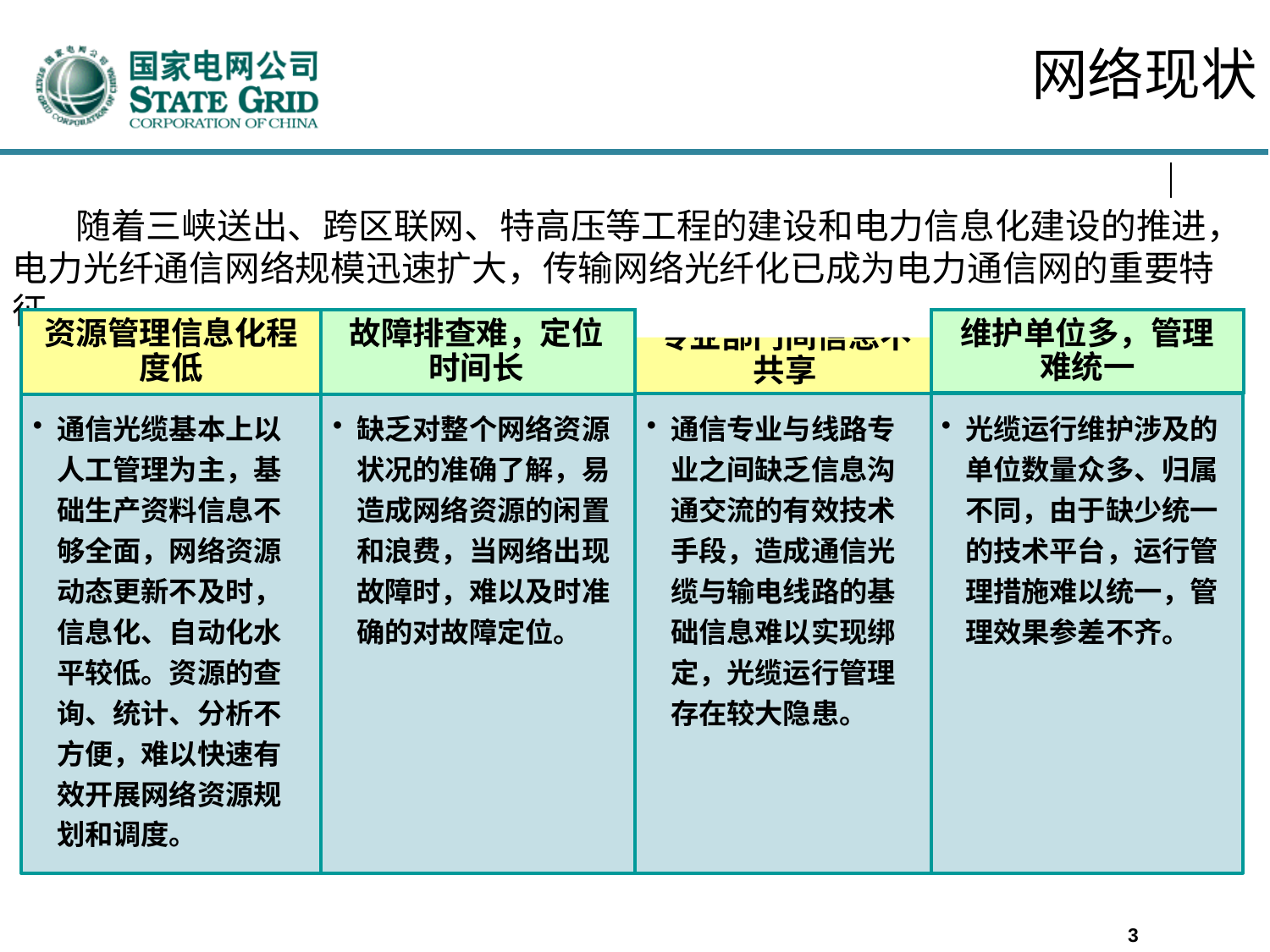

网络现状
       随着三峡送出、跨区联网、特高压等工程的建设和电力信息化建设的推进，电力光纤通信网络规模迅速扩大，传输网络光纤化已成为电力通信网的重要特征。
资源管理信息化程度低
故障排查难，定位时间长
专业部门间信息不共享
维护单位多，管理难统一
通信光缆基本上以人工管理为主，基础生产资料信息不够全面，网络资源动态更新不及时，信息化、自动化水平较低。资源的查询、统计、分析不方便，难以快速有效开展网络资源规划和调度。
缺乏对整个网络资源状况的准确了解，易造成网络资源的闲置和浪费，当网络出现故障时，难以及时准确的对故障定位。
通信专业与线路专业之间缺乏信息沟通交流的有效技术手段，造成通信光缆与输电线路的基础信息难以实现绑定，光缆运行管理存在较大隐患。
光缆运行维护涉及的单位数量众多、归属不同，由于缺少统一的技术平台，运行管理措施难以统一，管理效果参差不齐。
3